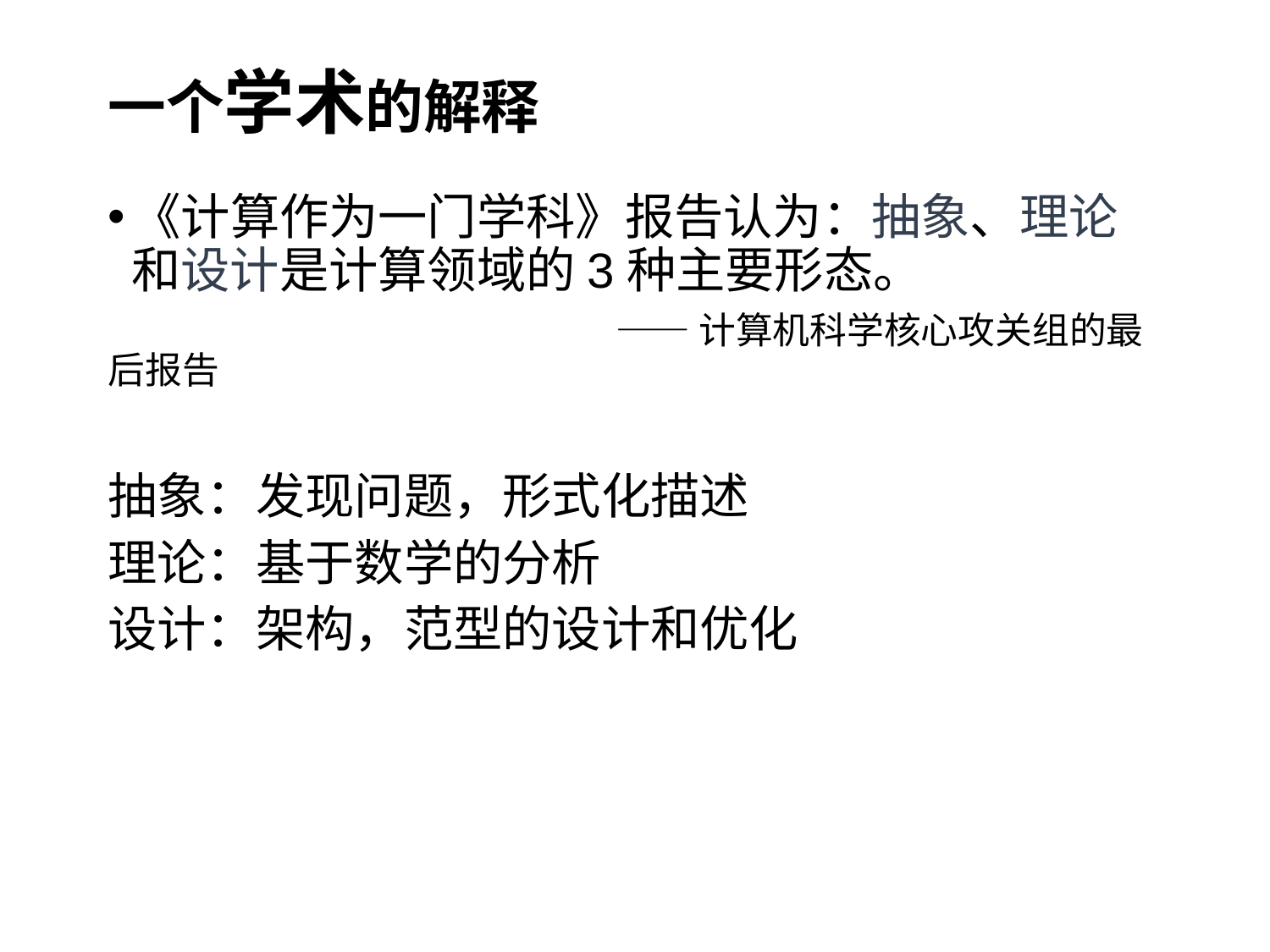

一个学术的解释
《计算作为一门学科》报告认为：抽象、理论和设计是计算领域的3种主要形态。
				——计算机科学核心攻关组的最后报告

抽象：发现问题，形式化描述
理论：基于数学的分析
设计：架构，范型的设计和优化